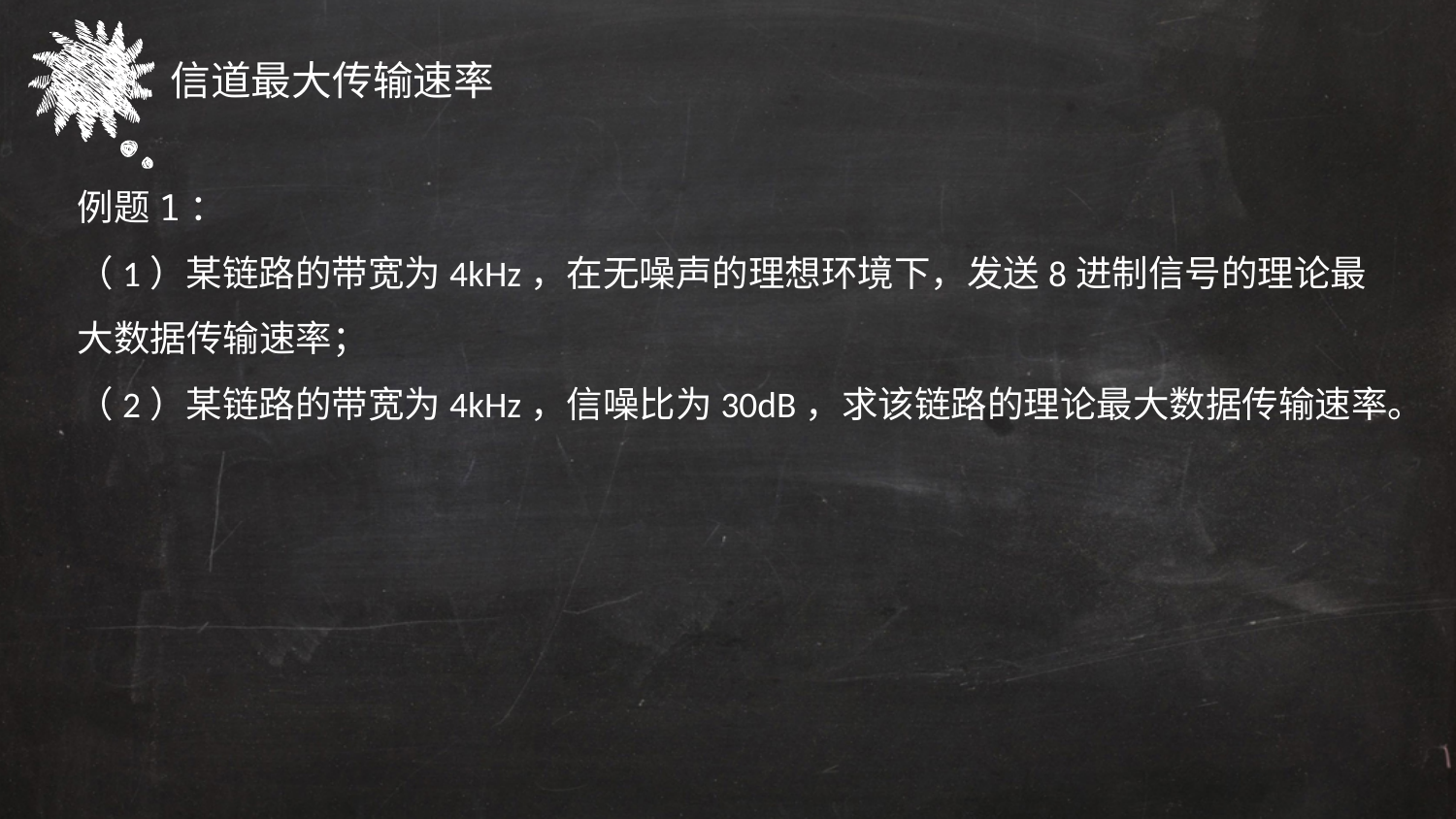

信道最大传输速率
例题1：
（1）某链路的带宽为4kHz，在无噪声的理想环境下，发送8进制信号的理论最大数据传输速率；
（2）某链路的带宽为4kHz，信噪比为30dB，求该链路的理论最大数据传输速率。